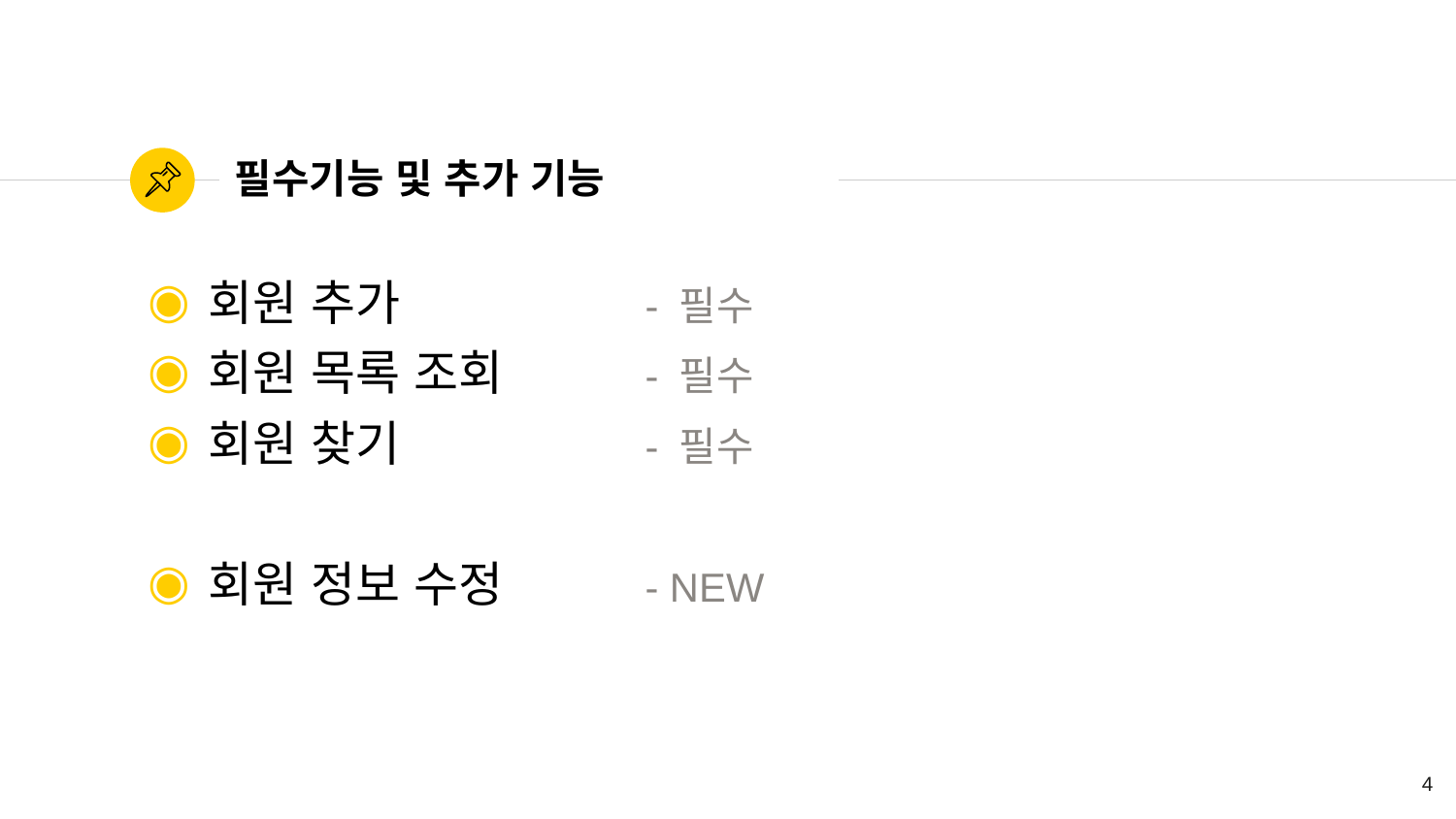

# 필수기능 및 추가 기능

회원 추가		- 필수
회원 목록 조회	- 필수
회원 찾기		- 필수

회원 정보 수정	- NEW

4